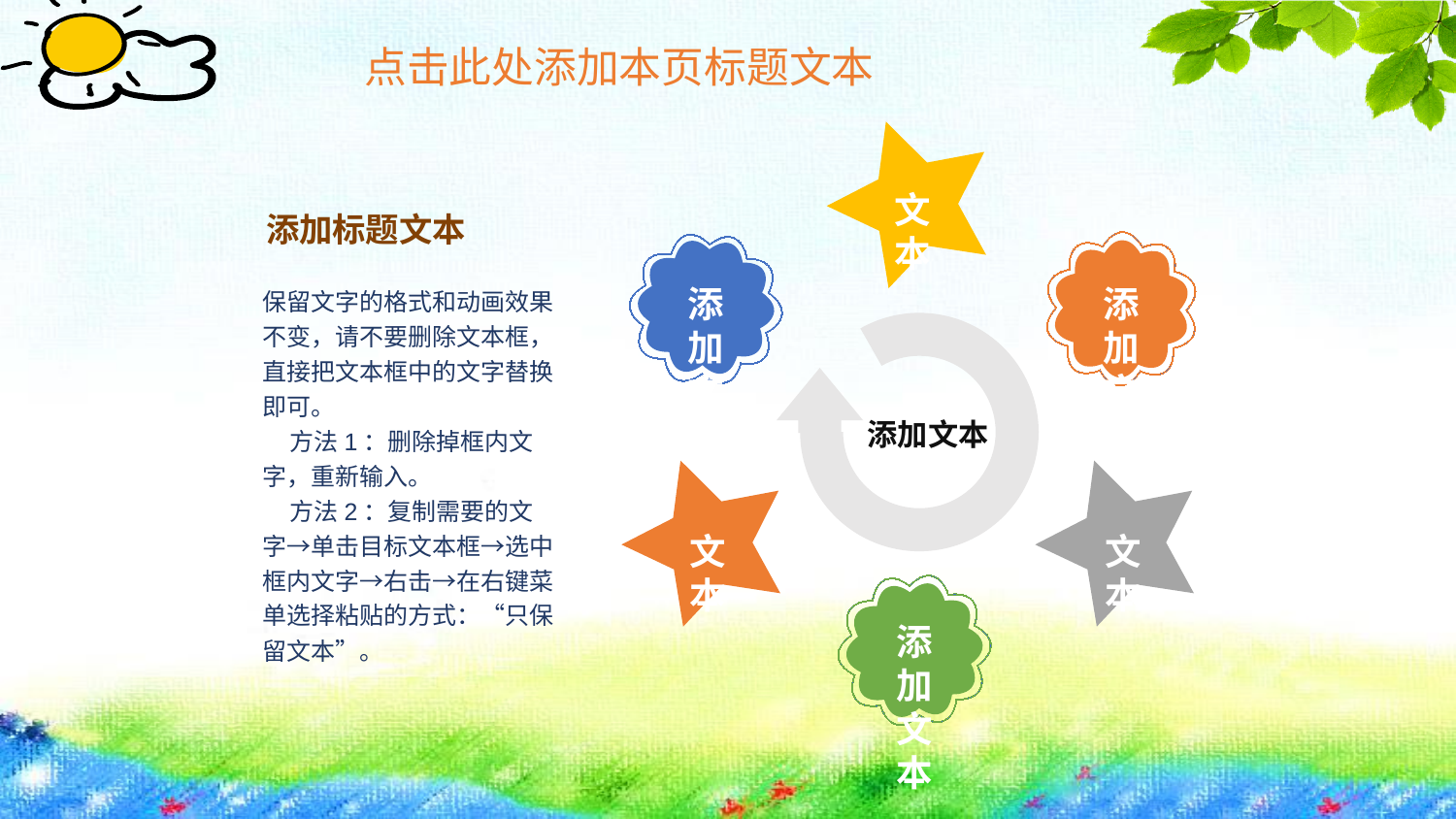

点击此处添加本页标题文本

文本
添加标题文本

添加
文本

添加
文本
保留文字的格式和动画效果不变，请不要删除文本框，直接把文本框中的文字替换即可。
    方法1：删除掉框内文字，重新输入。
    方法2：复制需要的文字→单击目标文本框→选中框内文字→右击→在右键菜单选择粘贴的方式：“只保留文本”。

添加文本

文本

文本

添加
文本